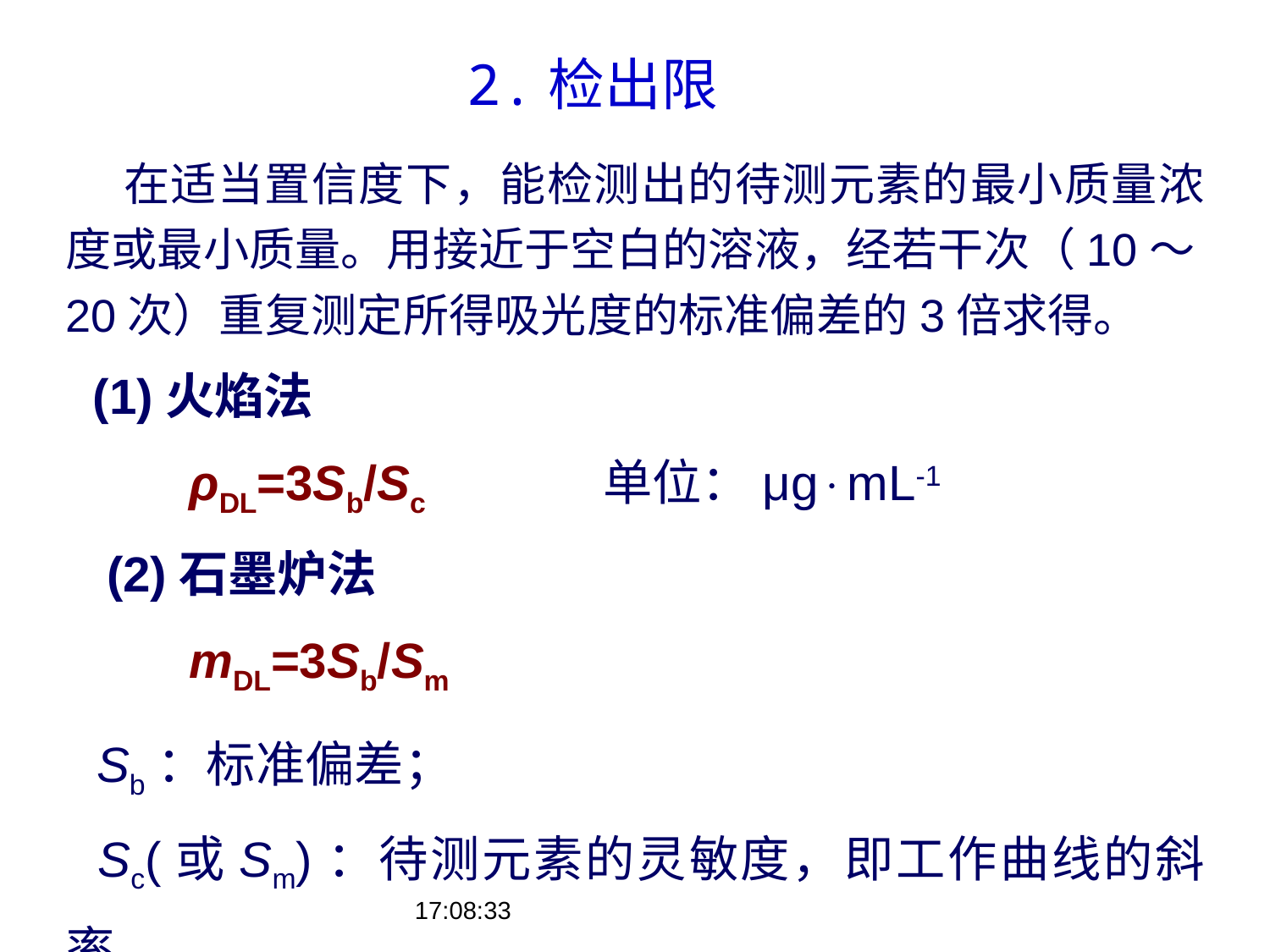

2.检出限
    在适当置信度下，能检测出的待测元素的最小质量浓度或最小质量。用接近于空白的溶液，经若干次（10～20次）重复测定所得吸光度的标准偏差的3倍求得。
  (1)火焰法
         ρDL=3Sb/Sc            单位：μg⋅mL-1
   (2)石墨炉法
         mDL=3Sb/Sm
  Sb：标准偏差；
  Sc(或Sm)：待测元素的灵敏度，即工作曲线的斜率。
17:08:33